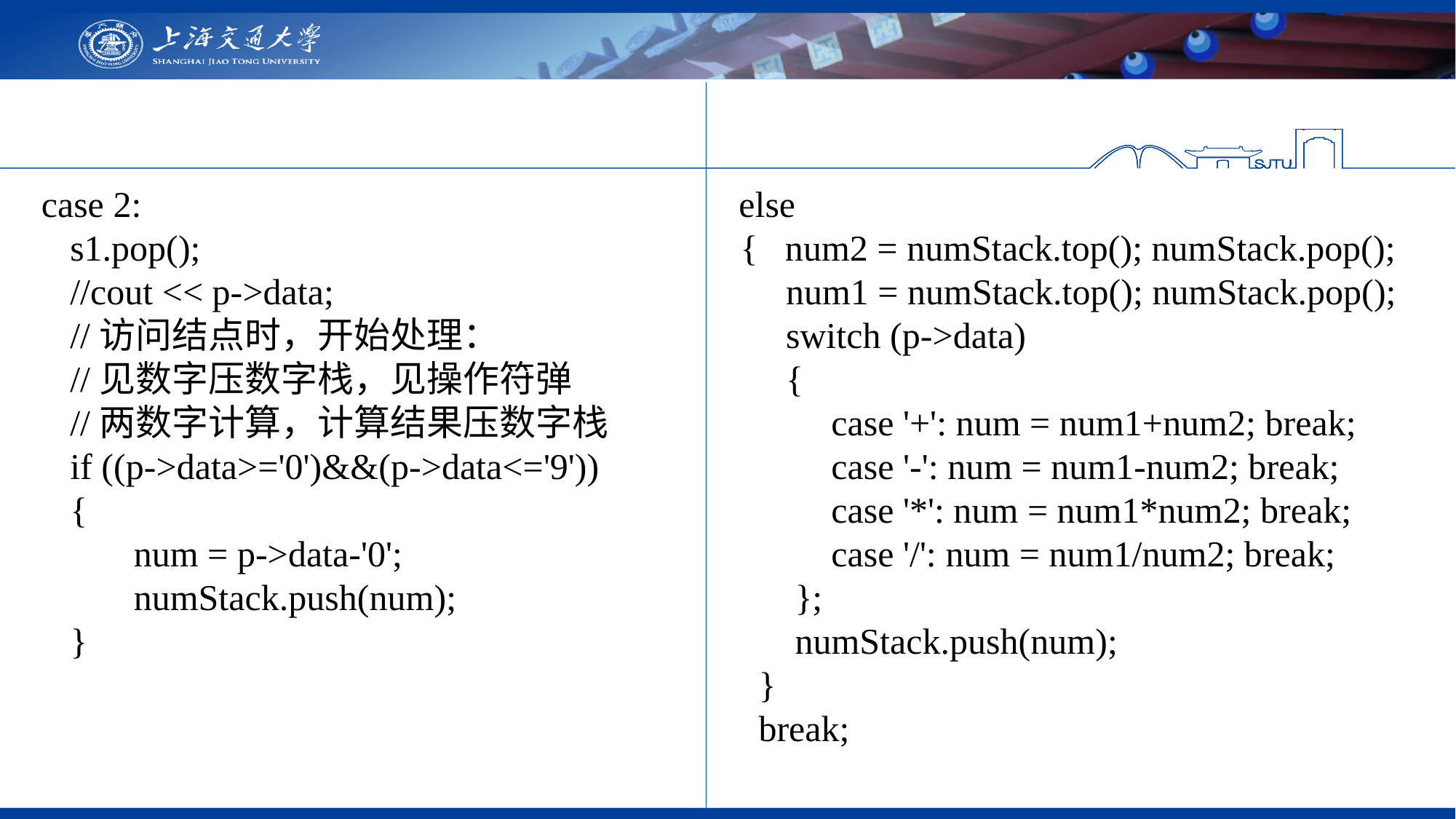

case 2:
    s1.pop();
    //cout << p->data;
    //访问结点时，开始处理：
    //见数字压数字栈，见操作符弹
    //两数字计算，计算结果压数字栈
    if ((p->data>='0')&&(p->data<='9'))
    {
           num = p->data-'0';
           numStack.push(num);
    }

 else
 {   num2 = numStack.top(); numStack.pop();
      num1 = numStack.top(); numStack.pop();
      switch (p->data)
      {
           case '+': num = num1+num2; break;
           case '-': num = num1-num2; break;
           case '*': num = num1*num2; break;
           case '/': num = num1/num2; break;
       };
       numStack.push(num);
   }
   break;